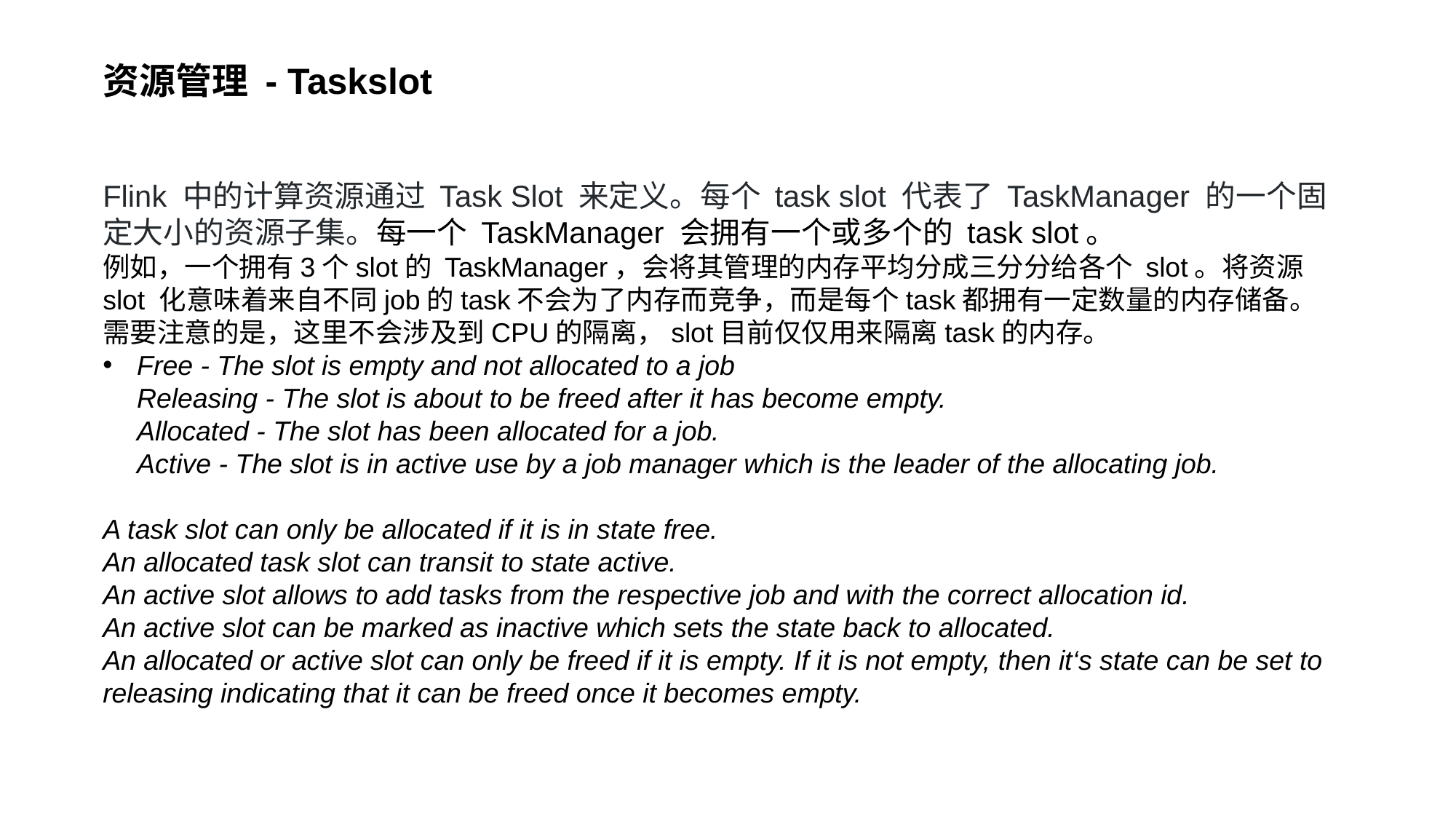

资源管理 - Taskslot
Flink 中的计算资源通过 Task Slot 来定义。每个 task slot 代表了 TaskManager 的一个固定大小的资源子集。每一个 TaskManager 会拥有一个或多个的 task slot。
例如，一个拥有3个slot的 TaskManager，会将其管理的内存平均分成三分分给各个 slot。将资源 slot 化意味着来自不同job的task不会为了内存而竞争，而是每个task都拥有一定数量的内存储备。需要注意的是，这里不会涉及到CPU的隔离，slot目前仅仅用来隔离task的内存。
Free - The slot is empty and not allocated to a job
Releasing - The slot is about to be freed after it has become empty.
Allocated - The slot has been allocated for a job.
Active - The slot is in active use by a job manager which is the leader of the allocating job.
A task slot can only be allocated if it is in state free.
An allocated task slot can transit to state active.
An active slot allows to add tasks from the respective job and with the correct allocation id.
An active slot can be marked as inactive which sets the state back to allocated.
An allocated or active slot can only be freed if it is empty. If it is not empty, then it‘s state can be set to releasing indicating that it can be freed once it becomes empty.